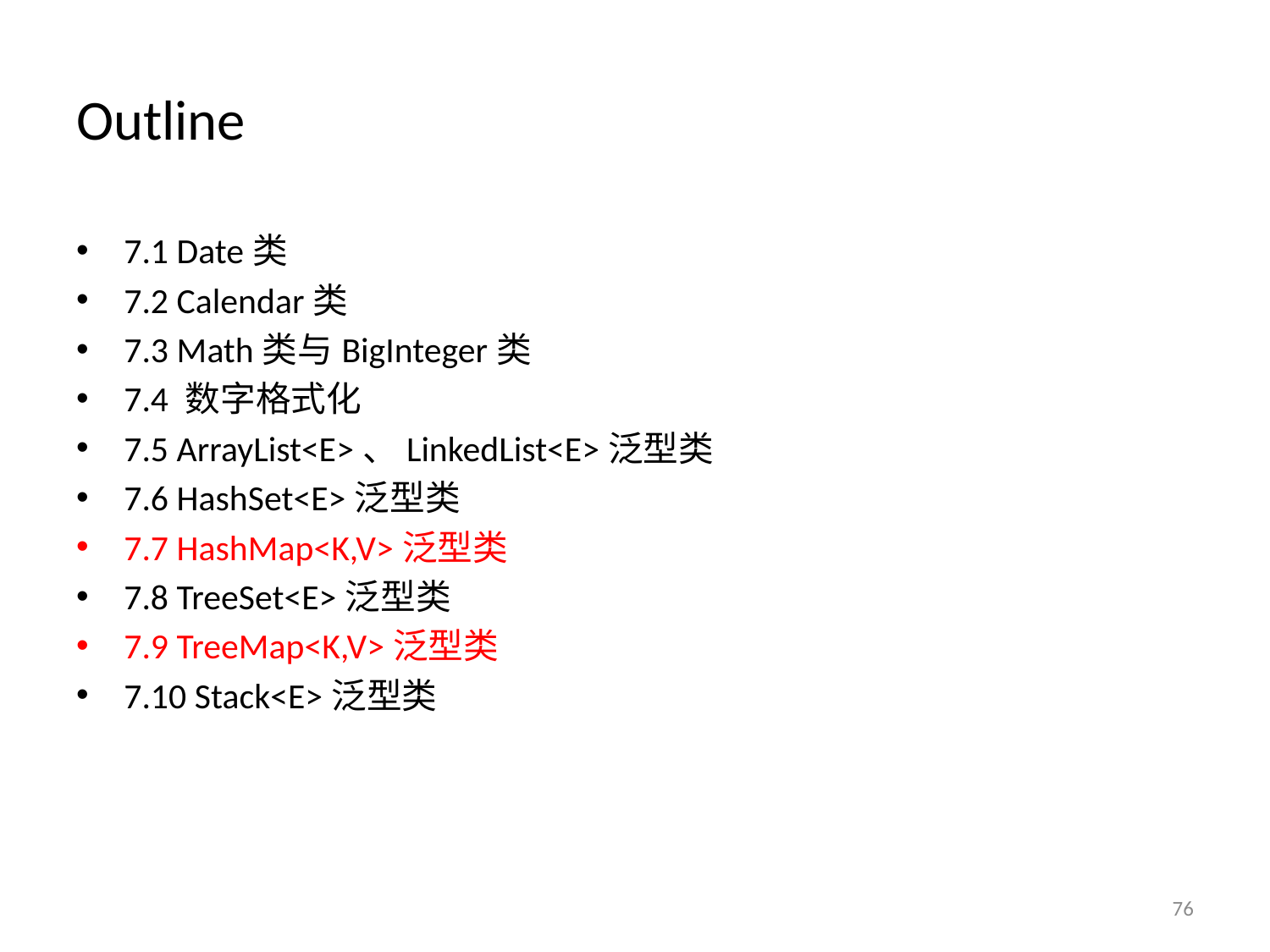

# Outline
7.1 Date类
7.2 Calendar类
7.3 Math类与BigInteger类
7.4 数字格式化
7.5 ArrayList<E>、LinkedList<E>泛型类
7.6 HashSet<E>泛型类
7.7 HashMap<K,V>泛型类
7.8 TreeSet<E>泛型类
7.9 TreeMap<K,V>泛型类
7.10 Stack<E>泛型类
76